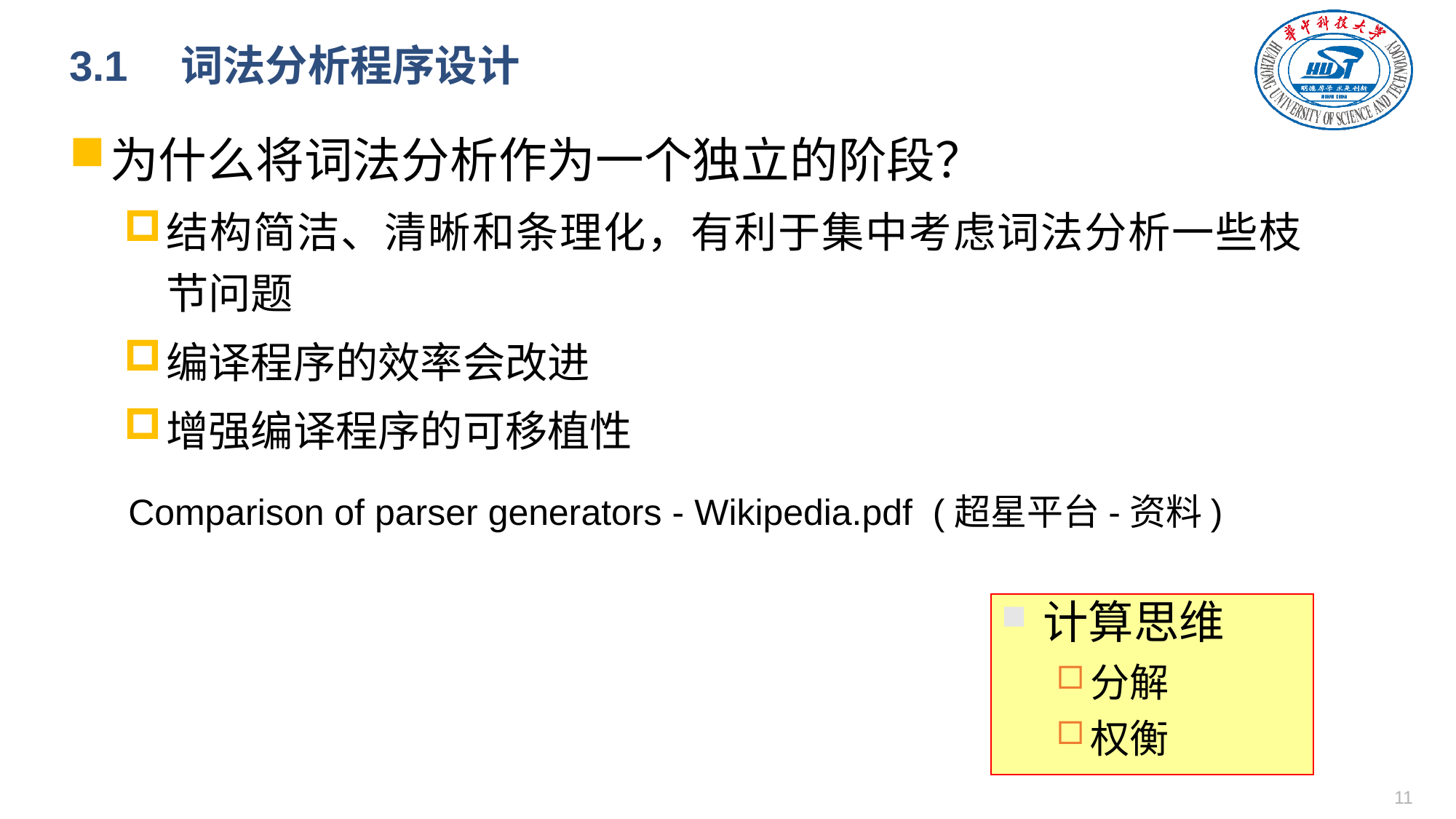

# 3.1　词法分析程序设计
为什么将词法分析作为一个独立的阶段？
结构简洁、清晰和条理化，有利于集中考虑词法分析一些枝节问题
编译程序的效率会改进
增强编译程序的可移植性

Comparison of parser generators - Wikipedia.pdf  (超星平台-资料)
计算思维
分解
权衡
11